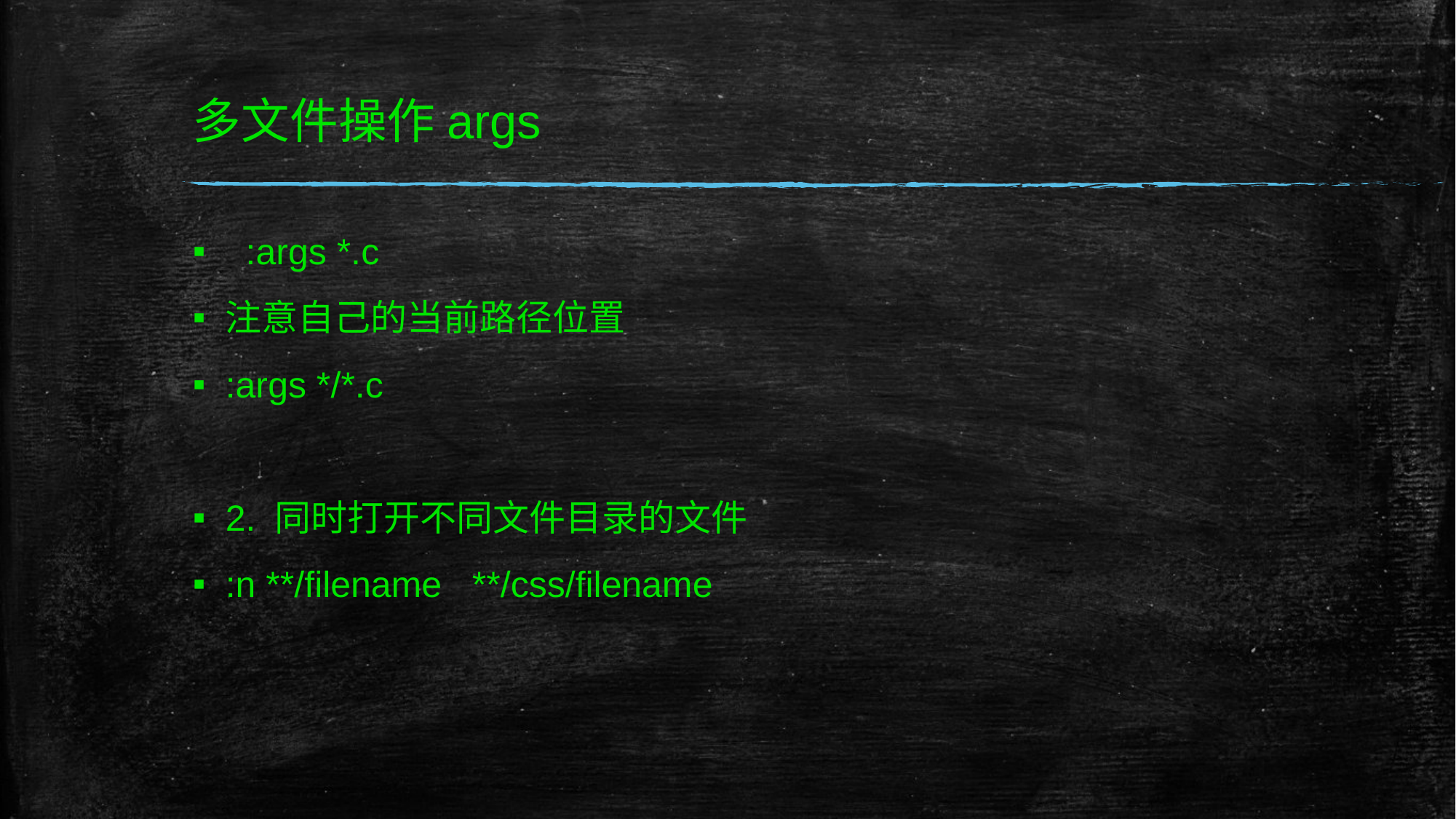

# 多文件操作args
  :args *.c
注意自己的当前路径位置
:args */*.c

2. 同时打开不同文件目录的文件
:n **/filename   **/css/filename